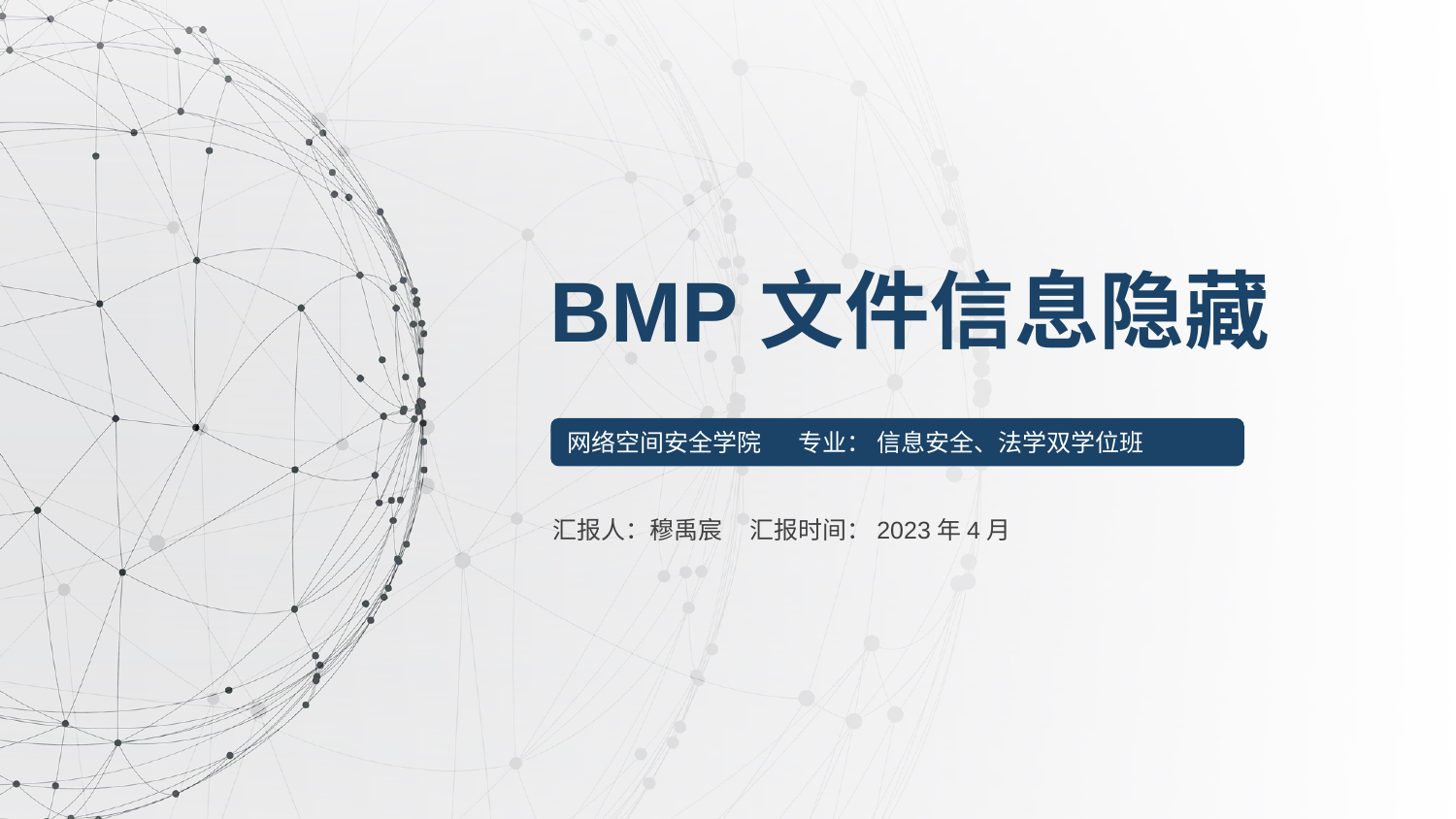

BMP文件信息隐藏
网络空间安全学院       专业： 信息安全、法学双学位班
汇报人：穆禹宸     汇报时间：2023年4月